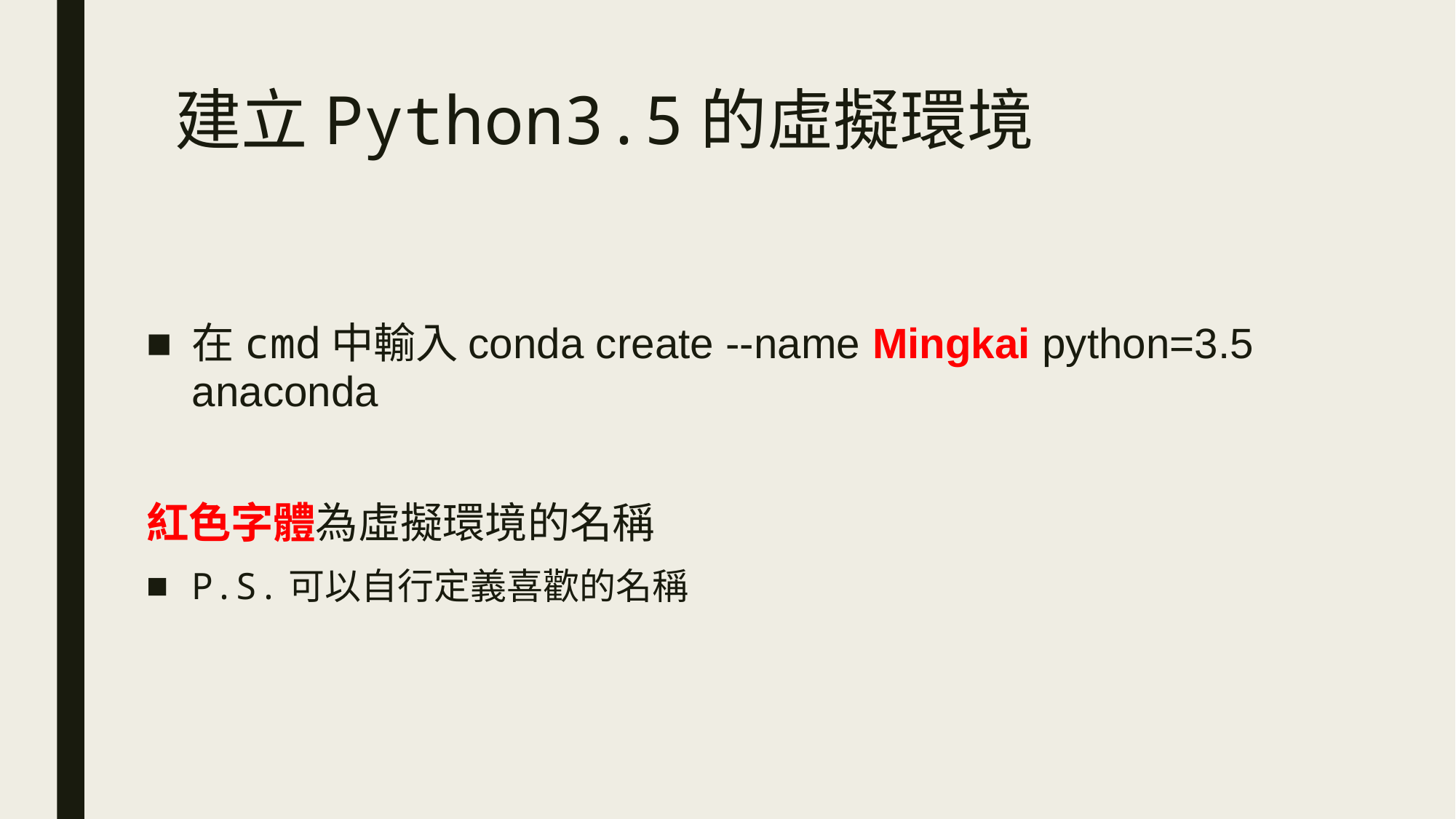

# 建立Python3.5的虛擬環境
在cmd中輸入conda create --name Mingkai python=3.5 anaconda

紅色字體為虛擬環境的名稱
P.S.可以自行定義喜歡的名稱